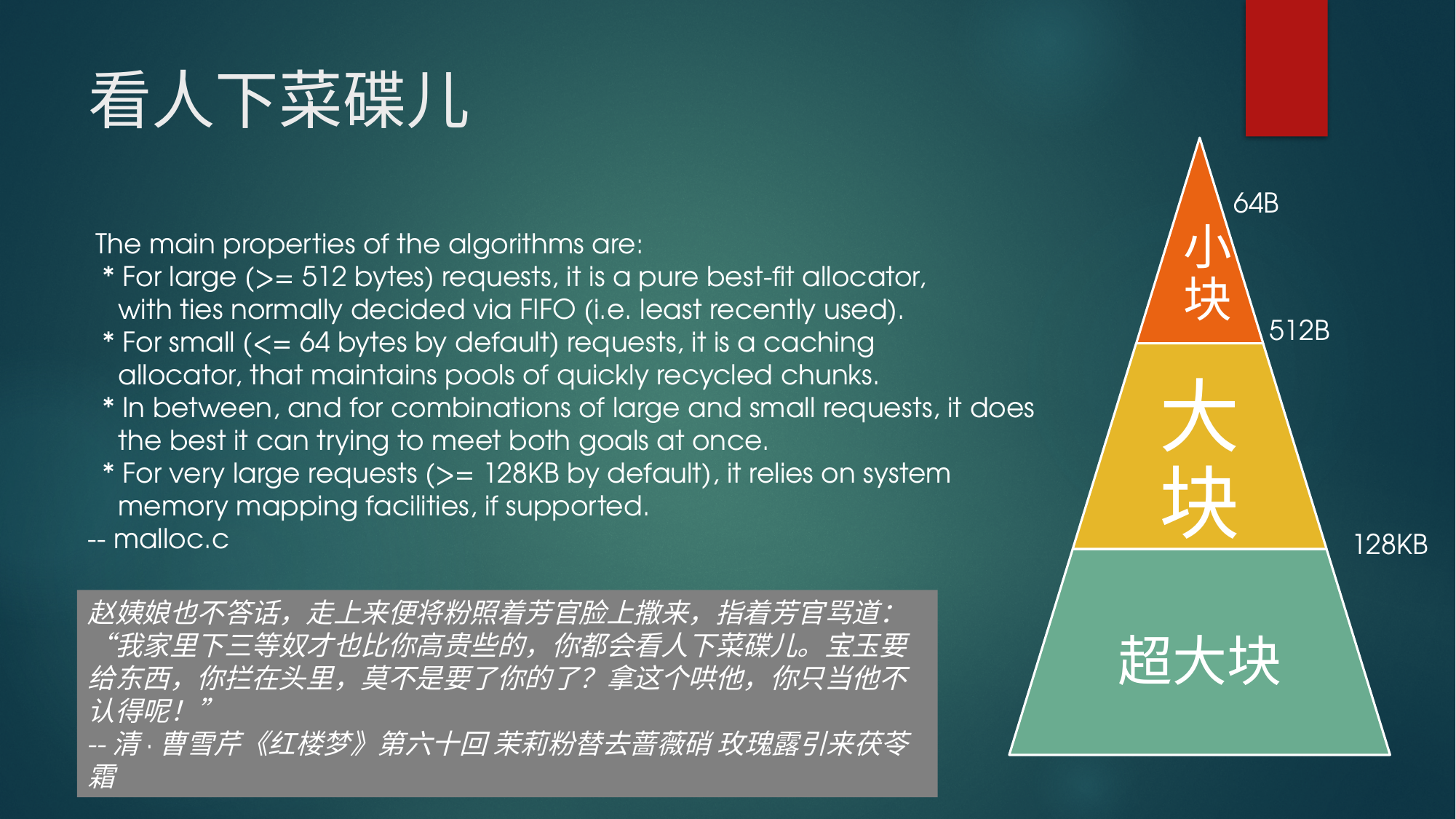

# 看人下菜碟儿
小块
大块
超大块
64B
 The main properties of the algorithms are:
  * For large (>= 512 bytes) requests, it is a pure best-fit allocator,
    with ties normally decided via FIFO (i.e. least recently used).
  * For small (<= 64 bytes by default) requests, it is a caching
    allocator, that maintains pools of quickly recycled chunks.
  * In between, and for combinations of large and small requests, it does
    the best it can trying to meet both goals at once.
  * For very large requests (>= 128KB by default), it relies on system
    memory mapping facilities, if supported.
-- malloc.c
512B
128KB
赵姨娘也不答话，走上来便将粉照着芳官脸上撒来，指着芳官骂道：“我家里下三等奴才也比你高贵些的，你都会看人下菜碟儿。宝玉要给东西，你拦在头里，莫不是要了你的了？拿这个哄他，你只当他不认得呢！”
--清·曹雪芹《红楼梦》第六十回 茉莉粉替去蔷薇硝 玫瑰露引来茯苓霜